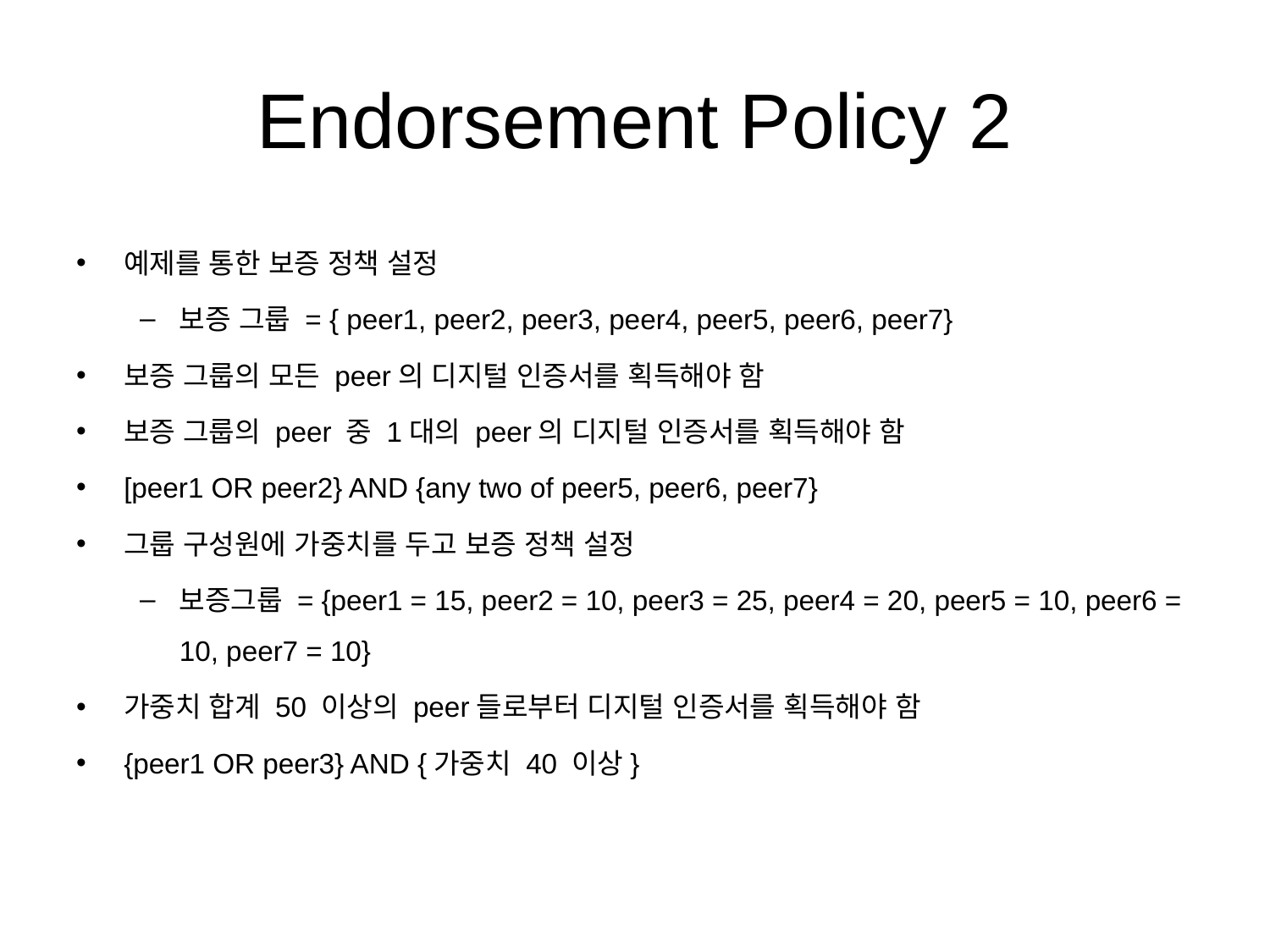

# Endorsement Policy 2
예제를 통한 보증 정책 설정
보증 그룹 = { peer1, peer2, peer3, peer4, peer5, peer6, peer7}
보증 그룹의 모든 peer의 디지털 인증서를 획득해야 함
보증 그룹의 peer 중 1대의 peer의 디지털 인증서를 획득해야 함
[peer1 OR peer2} AND {any two of peer5, peer6, peer7}
그룹 구성원에 가중치를 두고 보증 정책 설정
보증그룹 = {peer1 = 15, peer2 = 10, peer3 = 25, peer4 = 20, peer5 = 10, peer6 = 10, peer7 = 10}
가중치 합계 50 이상의 peer들로부터 디지털 인증서를 획득해야 함
{peer1 OR peer3} AND {가중치 40 이상}